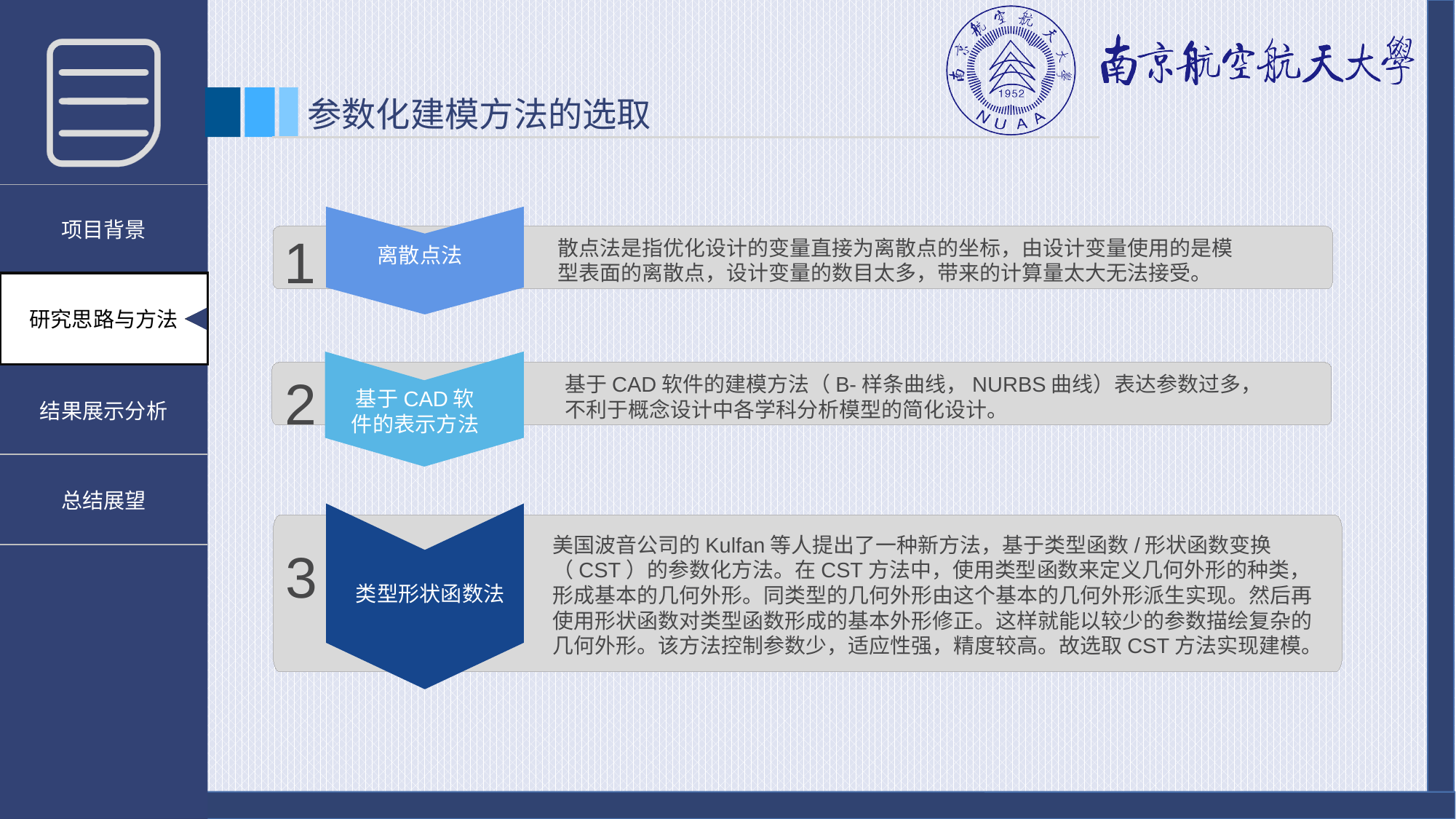

参数化建模方法的选取

1

散点法是指优化设计的变量直接为离散点的坐标，由设计变量使用的是模型表面的离散点，设计变量的数目太多，带来的计算量太大无法接受。
离散点法

2

基于CAD软件的建模方法（B-样条曲线，NURBS曲线）表达参数过多，不利于概念设计中各学科分析模型的简化设计。
基于CAD软件的表示方法

美国波音公司的Kulfan等人提出了一种新方法，基于类型函数/形状函数变换（CST）的参数化方法。在CST方法中，使用类型函数来定义几何外形的种类，形成基本的几何外形。同类型的几何外形由这个基本的几何外形派生实现。然后再使用形状函数对类型函数形成的基本外形修正。这样就能以较少的参数描绘复杂的几何外形。该方法控制参数少，适应性强，精度较高。故选取CST方法实现建模。
3
类型形状函数法